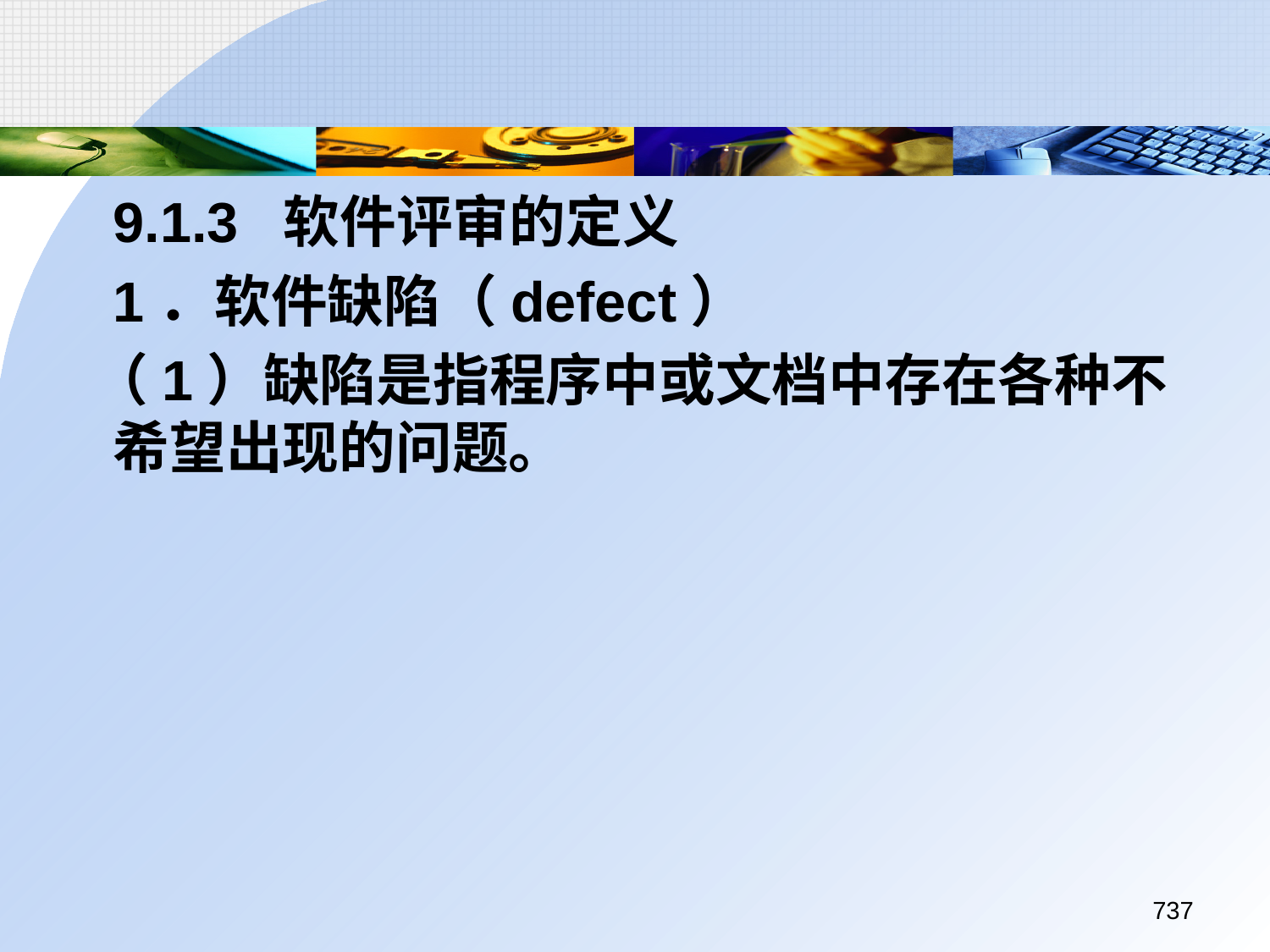

9.1.3  软件评审的定义
	1．软件缺陷（defect）
 （1）缺陷是指程序中或文档中存在各种不希望出现的问题。
737